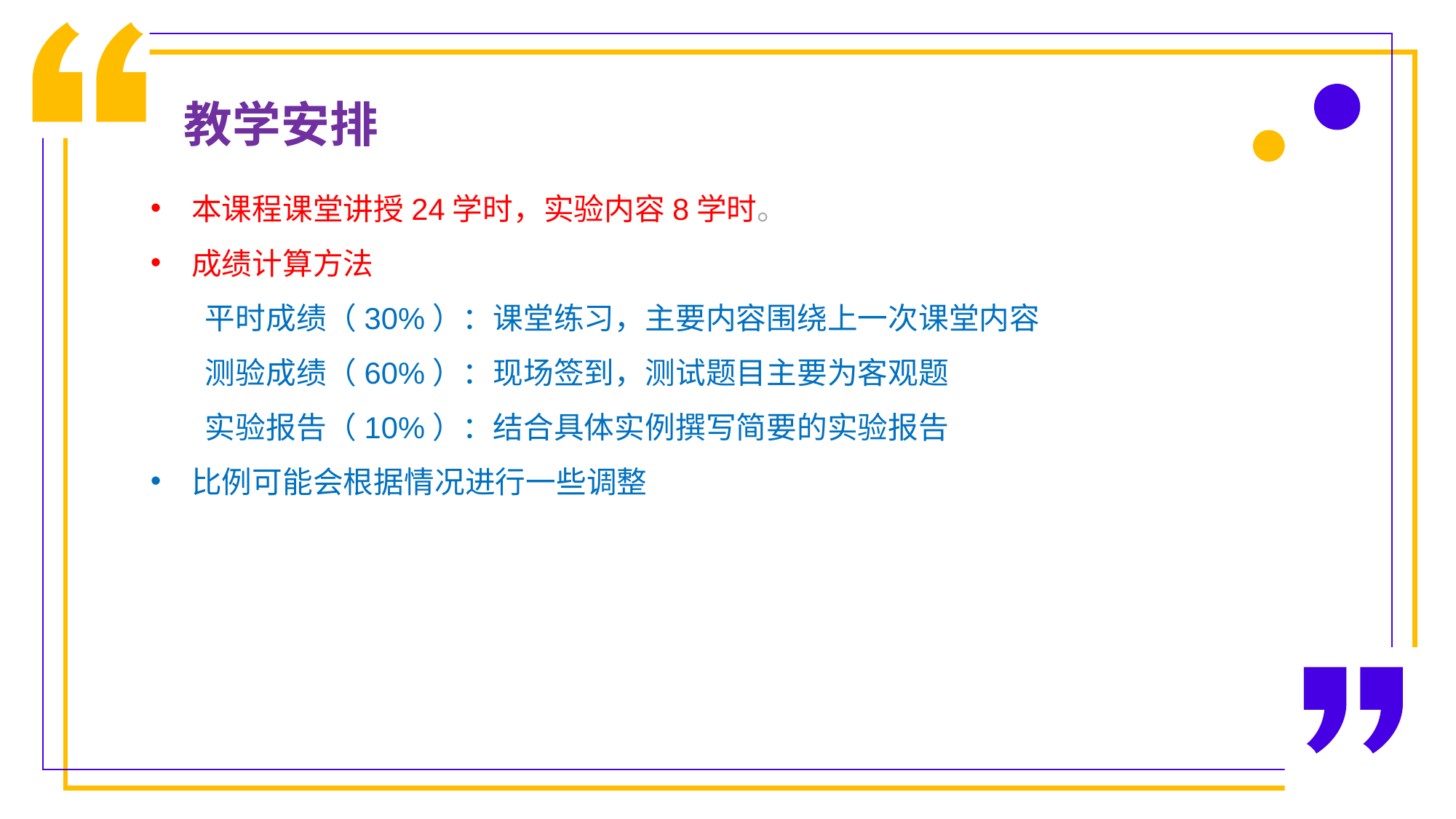

教学安排

本课程课堂讲授24学时，实验内容8学时。
成绩计算方法
平时成绩（30%）：课堂练习，主要内容围绕上一次课堂内容
测验成绩（60%）：现场签到，测试题目主要为客观题
实验报告（10%）：结合具体实例撰写简要的实验报告
比例可能会根据情况进行一些调整